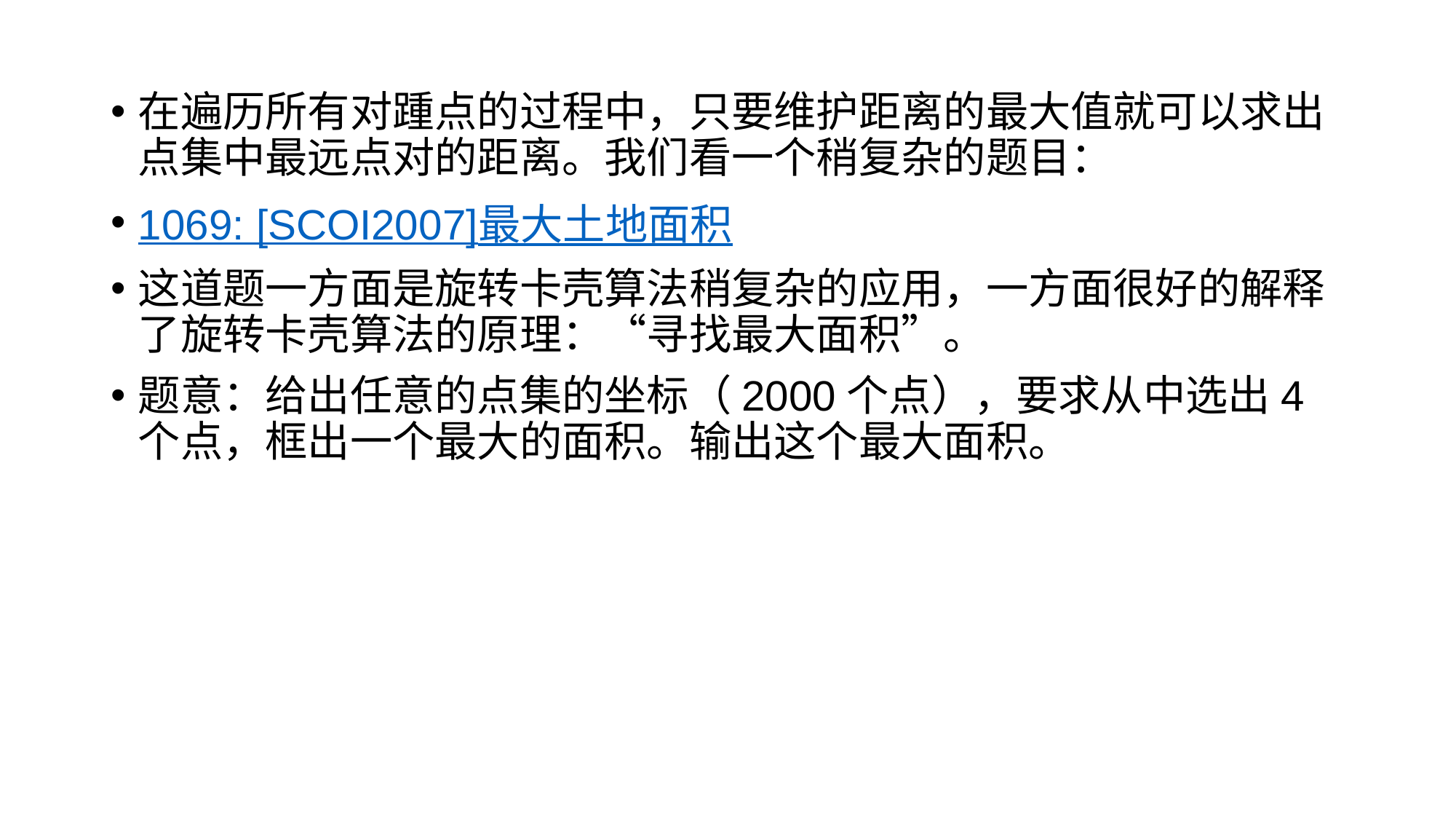

在遍历所有对踵点的过程中，只要维护距离的最大值就可以求出点集中最远点对的距离。我们看一个稍复杂的题目：
1069: [SCOI2007]最大土地面积
这道题一方面是旋转卡壳算法稍复杂的应用，一方面很好的解释了旋转卡壳算法的原理：“寻找最大面积”。
题意：给出任意的点集的坐标（2000个点），要求从中选出4个点，框出一个最大的面积。输出这个最大面积。